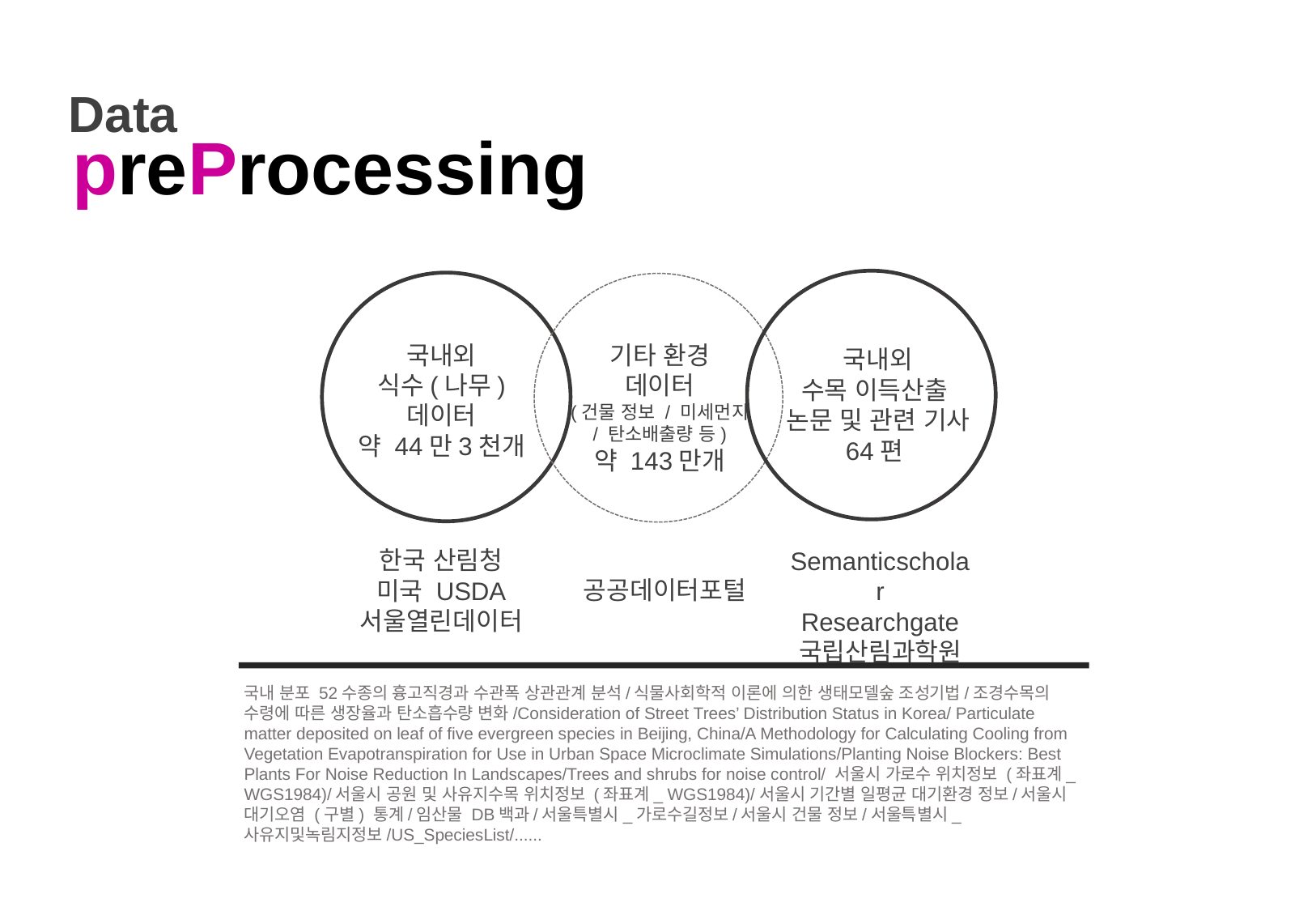

preProcessing
Data

국내외
식수(나무)
데이터
약 44만3천개

기타 환경
데이터
(건물 정보 / 미세먼지 / 탄소배출량 등)
약 143만개
국내외
수목 이득산출
논문 및 관련 기사
64편

공공데이터포털
한국 산림청
미국 USDA
서울열린데이터
Semanticscholar
Researchgate
국립산림과학원

국내 분포 52수종의 흉고직경과 수관폭 상관관계 분석/식물사회학적 이론에 의한 생태모델숲 조성기법/조경수목의 수령에 따른 생장율과 탄소흡수량 변화/Consideration of Street Trees’ Distribution Status in Korea/ Particulate matter deposited on leaf of ﬁve evergreen species in Beijing, China/A Methodology for Calculating Cooling from Vegetation Evapotranspiration for Use in Urban Space Microclimate Simulations/Planting Noise Blockers: Best Plants For Noise Reduction In Landscapes/Trees and shrubs for noise control/ 서울시 가로수 위치정보 (좌표계_ WGS1984)/서울시 공원 및 사유지수목 위치정보 (좌표계_ WGS1984)/서울시 기간별 일평균 대기환경 정보/서울시 대기오염 (구별) 통계/임산물 DB백과/서울특별시_가로수길정보/서울시 건물 정보/서울특별시_사유지및녹림지정보/US_SpeciesList/......